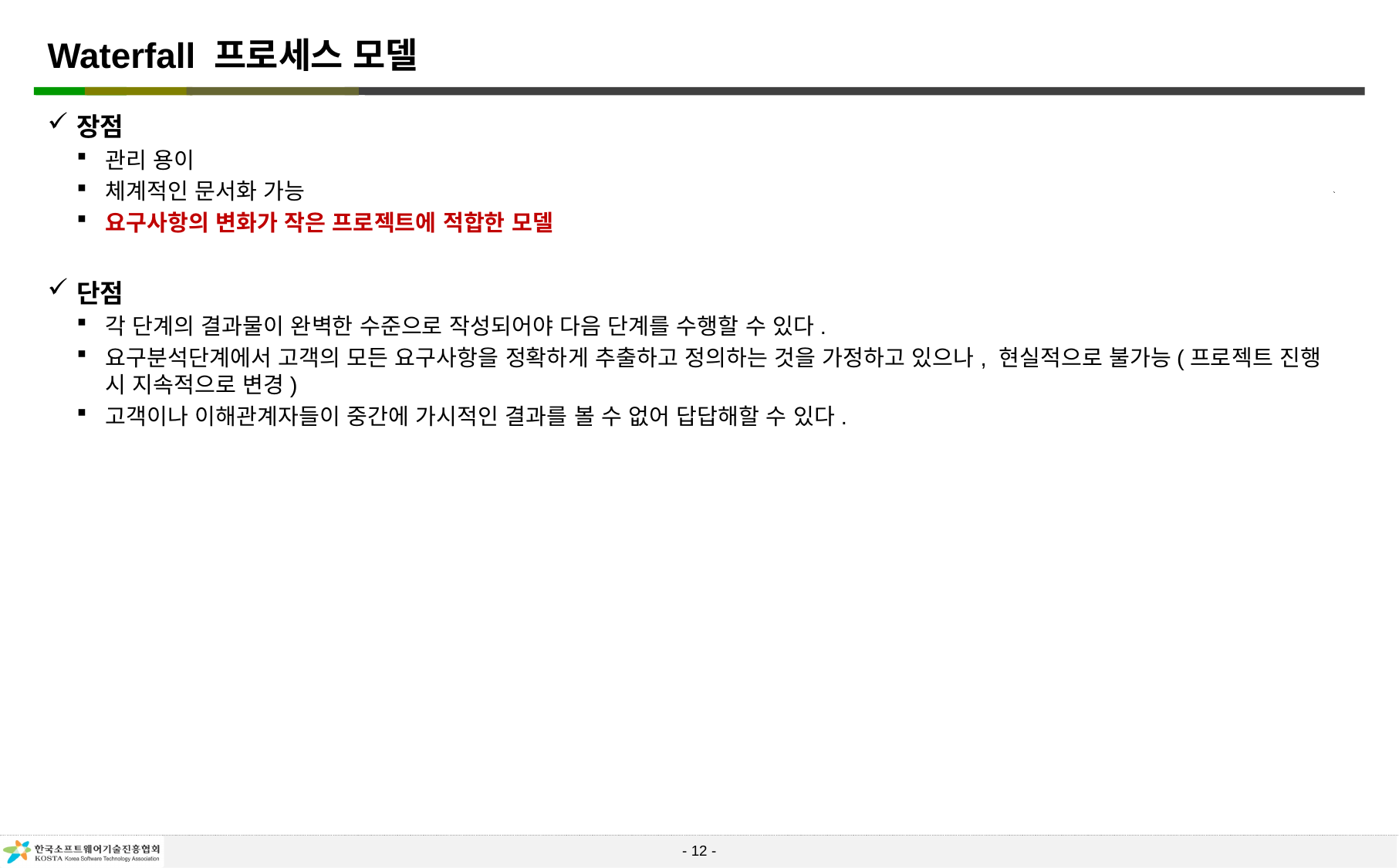

# Waterfall 프로세스 모델
장점
관리 용이
체계적인 문서화 가능
요구사항의 변화가 작은 프로젝트에 적합한 모델

단점
각 단계의 결과물이 완벽한 수준으로 작성되어야 다음 단계를 수행할 수 있다.
요구분석단계에서 고객의 모든 요구사항을 정확하게 추출하고 정의하는 것을 가정하고 있으나, 현실적으로 불가능(프로젝트 진행 시 지속적으로 변경)
고객이나 이해관계자들이 중간에 가시적인 결과를 볼 수 없어 답답해할 수 있다.